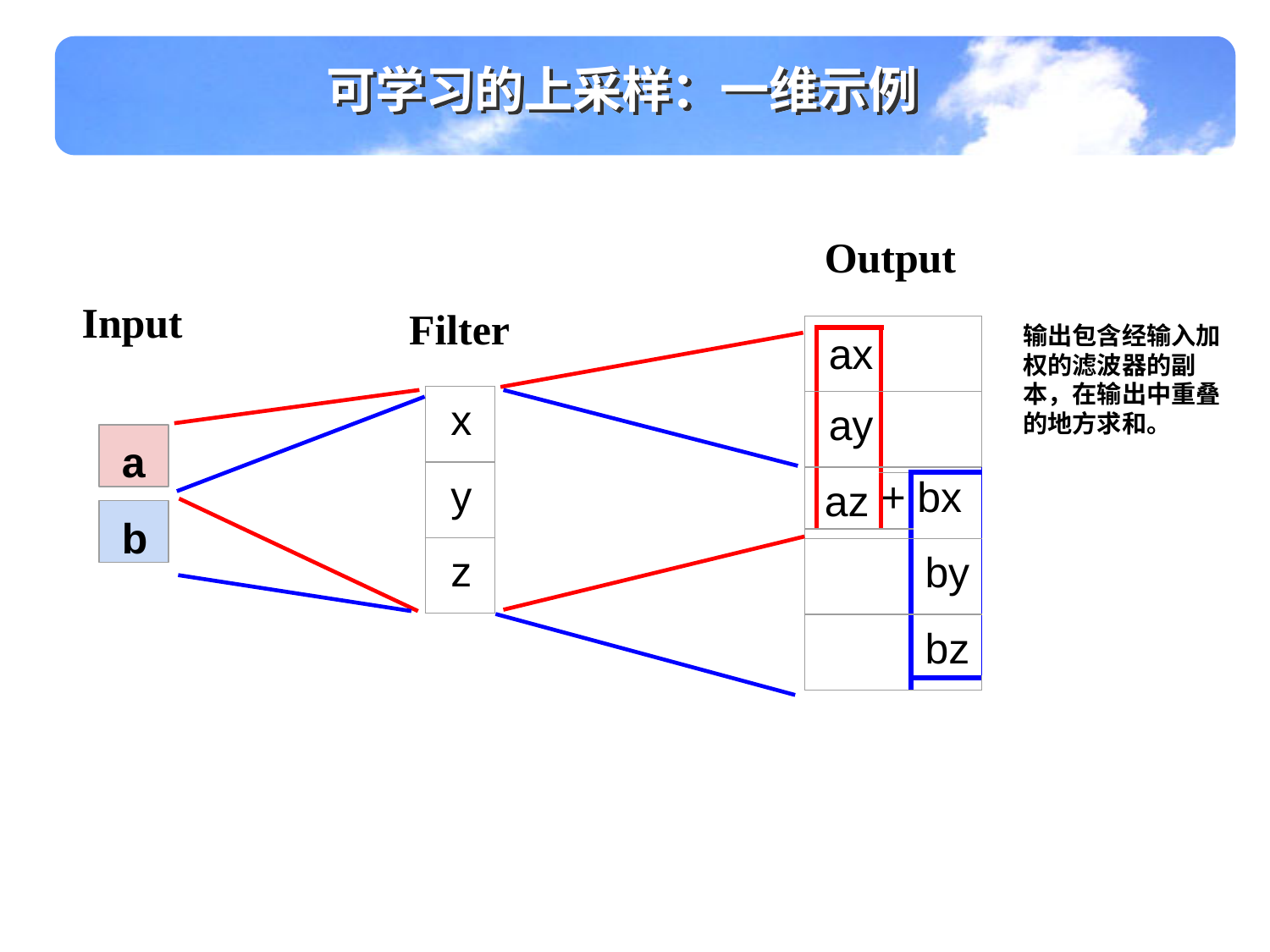

可学习的上采样：一维示例
Output
Input
Filter
|  |  |  |  |
| --- | --- | --- | --- |
|  | ax |  |  |
|  | ay |  |  |
|  | az |  |  |
|  |  | + | bx |
|  |  |  |  |
|  |  |  | by |
|  |  |  | bz |
|  |  |  |  |
输出包含经输入加权的滤波器的副本，在输出中重叠的地方求和。

| x |
| --- |
| y |
| z |

a
b